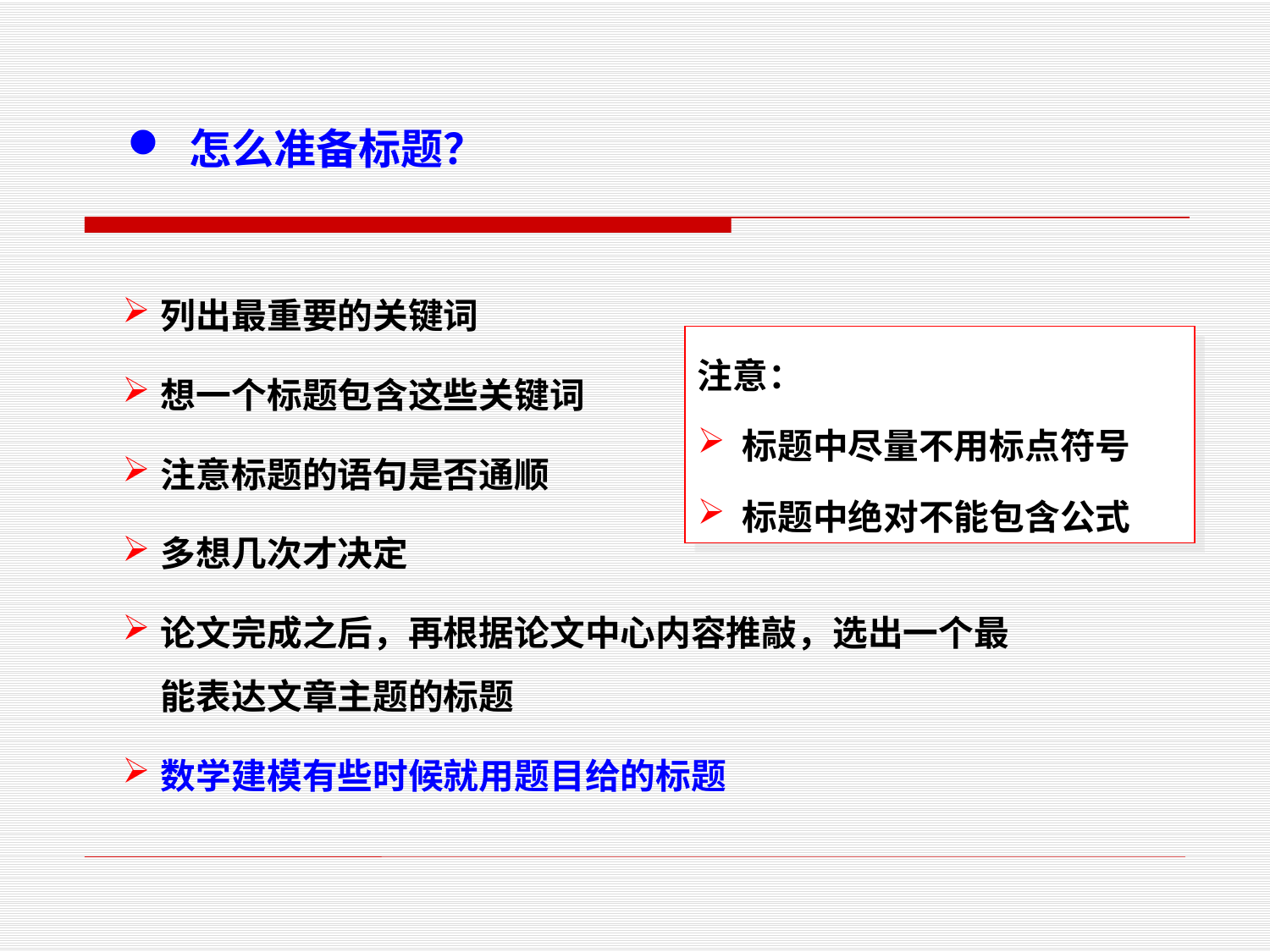

怎么准备标题？
列出最重要的关键词
想一个标题包含这些关键词
注意标题的语句是否通顺
多想几次才决定
论文完成之后，再根据论文中心内容推敲，选出一个最能表达文章主题的标题
数学建模有些时候就用题目给的标题
注意：
 标题中尽量不用标点符号
 标题中绝对不能包含公式